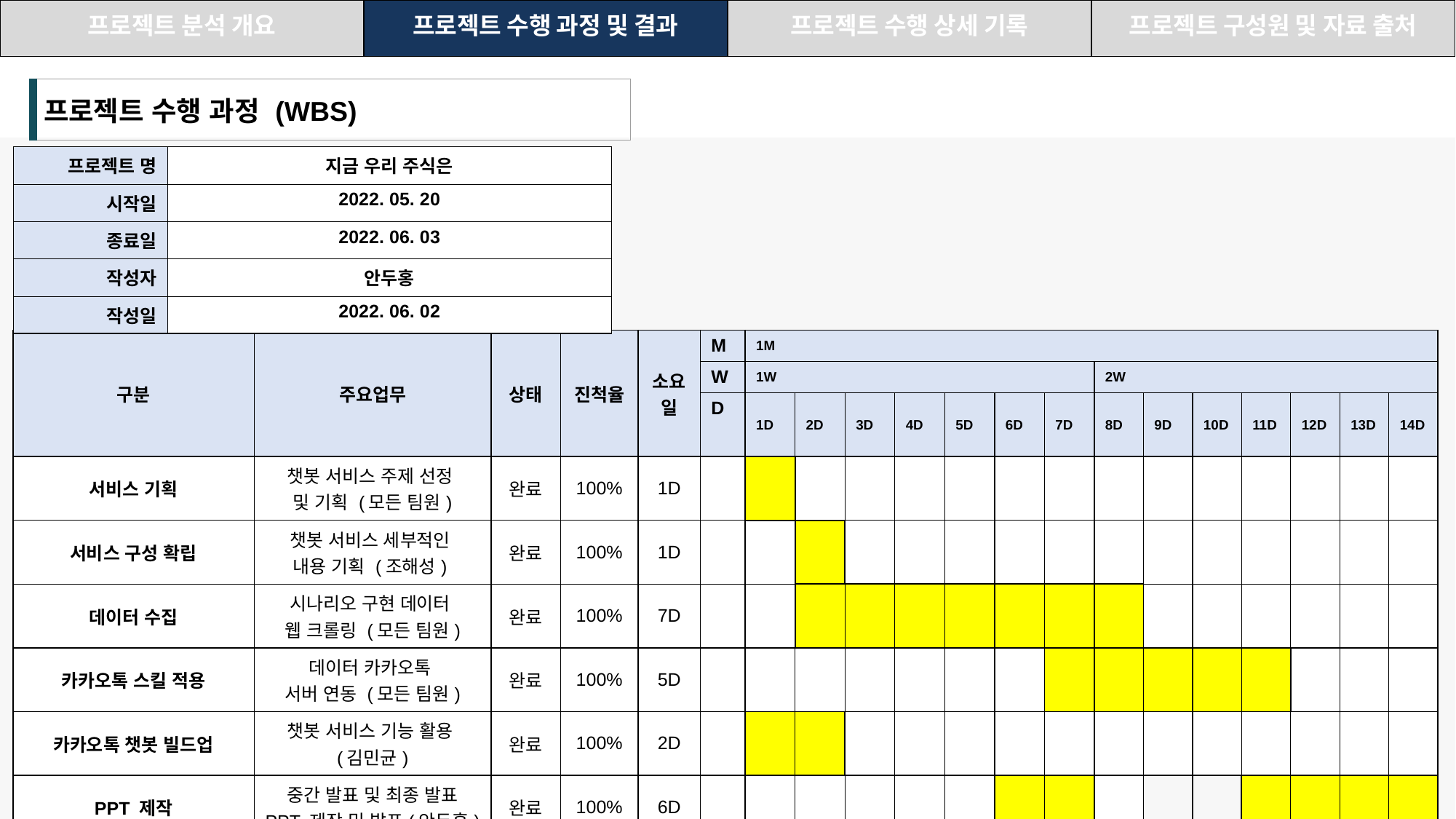

| 프로젝트 분석 개요 | 프로젝트 수행 과정 및 결과 | 프로젝트 수행 상세 기록 | 프로젝트 구성원 및 자료 출처 |
| --- | --- | --- | --- |
| 프로젝트 수행 과정 (WBS) |
| --- |

| 프로젝트 명 | 지금 우리 주식은 |
| --- | --- |
| 시작일 | 2022. 05. 20 |
| 종료일 | 2022. 06. 03 |
| 작성자 | 안두홍 |
| 작성일 | 2022. 06. 02 |
| 구분 | 주요업무 | 상태 | 진척율 | 소요일 | M | 1M |  |  |  |  |  |  |  |  |  |  |  |  |  |
| --- | --- | --- | --- | --- | --- | --- | --- | --- | --- | --- | --- | --- | --- | --- | --- | --- | --- | --- | --- |
|  |  |  |  |  | W | 1W |  |  |  |  |  |  | 2W |  |  |  |  |  |  |
|  |  |  |  |  | D | 1D | 2D | 3D | 4D | 5D | 6D | 7D | 8D | 9D | 10D | 11D | 12D | 13D | 14D |
| 서비스 기획 | 챗봇 서비스 주제 선정 및 기획 (모든 팀원) | 완료 | 100% | 1D |  |  |  |  |  |  |  |  |  |  |  |  |  |  |  |
| 서비스 구성 확립 | 챗봇 서비스 세부적인 내용 기획 (조해성) | 완료 | 100% | 1D |  |  |  |  |  |  |  |  |  |  |  |  |  |  |  |
| 데이터 수집 | 시나리오 구현 데이터 웹 크롤링 (모든 팀원) | 완료 | 100% | 7D |  |  |  |  |  |  |  |  |  |  |  |  |  |  |  |
| 카카오톡 스킬 적용 | 데이터 카카오톡 서버 연동 (모든 팀원) | 완료 | 100% | 5D |  |  |  |  |  |  |  |  |  |  |  |  |  |  |  |
| 카카오톡 챗봇 빌드업 | 챗봇 서비스 기능 활용 (김민균) | 완료 | 100% | 2D |  |  |  |  |  |  |  |  |  |  |  |  |  |  |  |
| PPT 제작 | 중간 발표 및 최종 발표 PPT 제작 및 발표(안두홍) | 완료 | 100% | 6D |  |  |  |  |  |  |  |  |  |  |  |  |  |  |  |
| DB 구축 | DB 연동 만족도 데이터 저장 (황우빈, 김민균, 조해성) | 완료 | 100% | 4D |  |  |  |  |  |  |  |  |  |  |  |  |  |  |  |